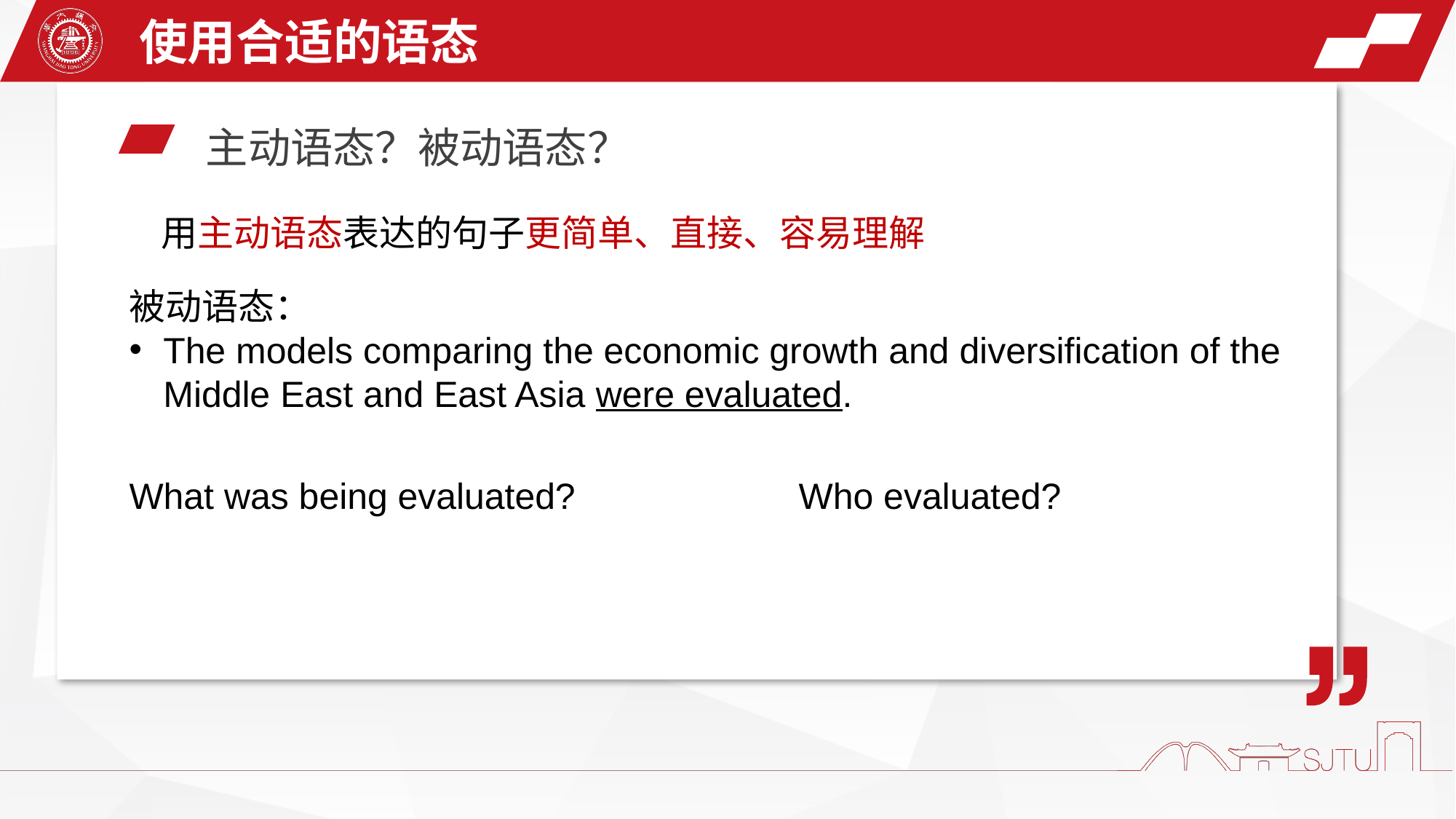

使用合适的语态

主动语态？被动语态？

用主动语态表达的句子更简单、直接、容易理解
被动语态：
The models comparing the economic growth and diversification of the Middle East and East Asia were evaluated.
What was being evaluated?                      Who evaluated?